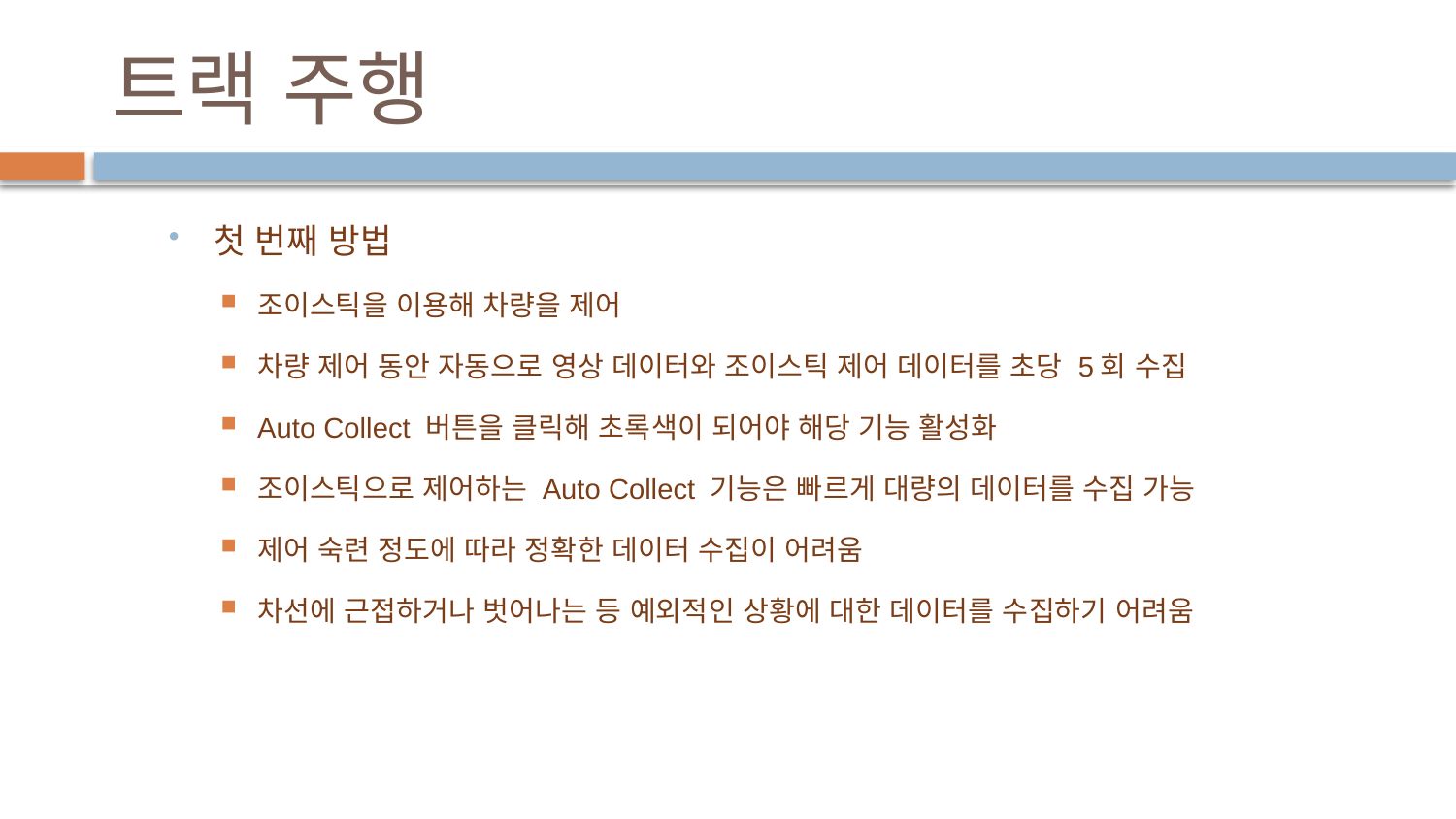

# 트랙 주행
첫 번째 방법
조이스틱을 이용해 차량을 제어
차량 제어 동안 자동으로 영상 데이터와 조이스틱 제어 데이터를 초당 5회 수집
Auto Collect 버튼을 클릭해 초록색이 되어야 해당 기능 활성화
조이스틱으로 제어하는 Auto Collect 기능은 빠르게 대량의 데이터를 수집 가능
제어 숙련 정도에 따라 정확한 데이터 수집이 어려움
차선에 근접하거나 벗어나는 등 예외적인 상황에 대한 데이터를 수집하기 어려움